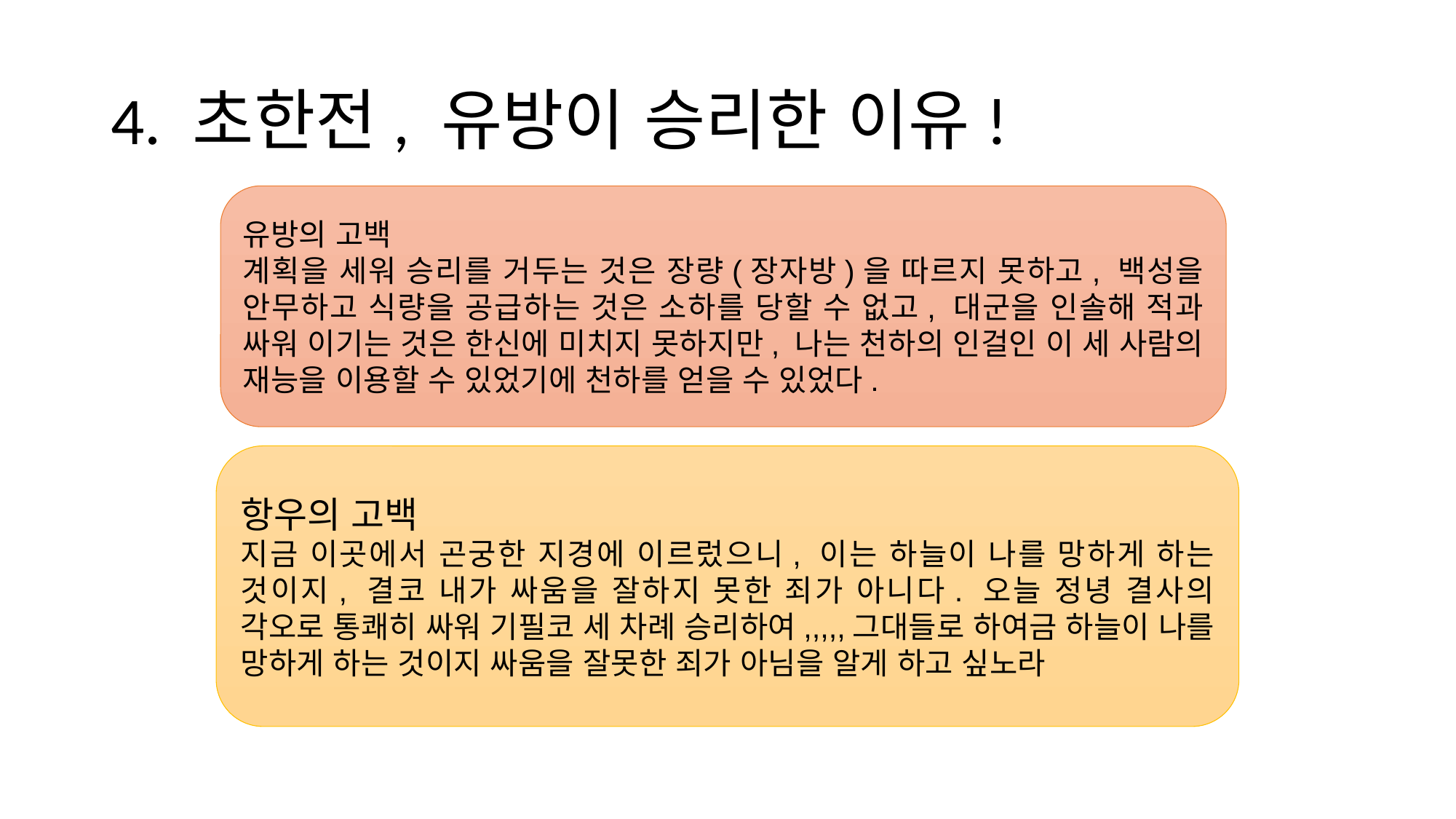

# 4. 초한전, 유방이 승리한 이유!
유방의 고백
계획을 세워 승리를 거두는 것은 장량(장자방)을 따르지 못하고, 백성을 안무하고 식량을 공급하는 것은 소하를 당할 수 없고, 대군을 인솔해 적과 싸워 이기는 것은 한신에 미치지 못하지만, 나는 천하의 인걸인 이 세 사람의 재능을 이용할 수 있었기에 천하를 얻을 수 있었다.

항우의 고백
지금 이곳에서 곤궁한 지경에 이르렀으니, 이는 하늘이 나를 망하게 하는 것이지, 결코 내가 싸움을 잘하지 못한 죄가 아니다. 오늘 정녕 결사의 각오로 통쾌히 싸워 기필코 세 차례 승리하여,,,,,그대들로 하여금 하늘이 나를 망하게 하는 것이지 싸움을 잘못한 죄가 아님을 알게 하고 싶노라